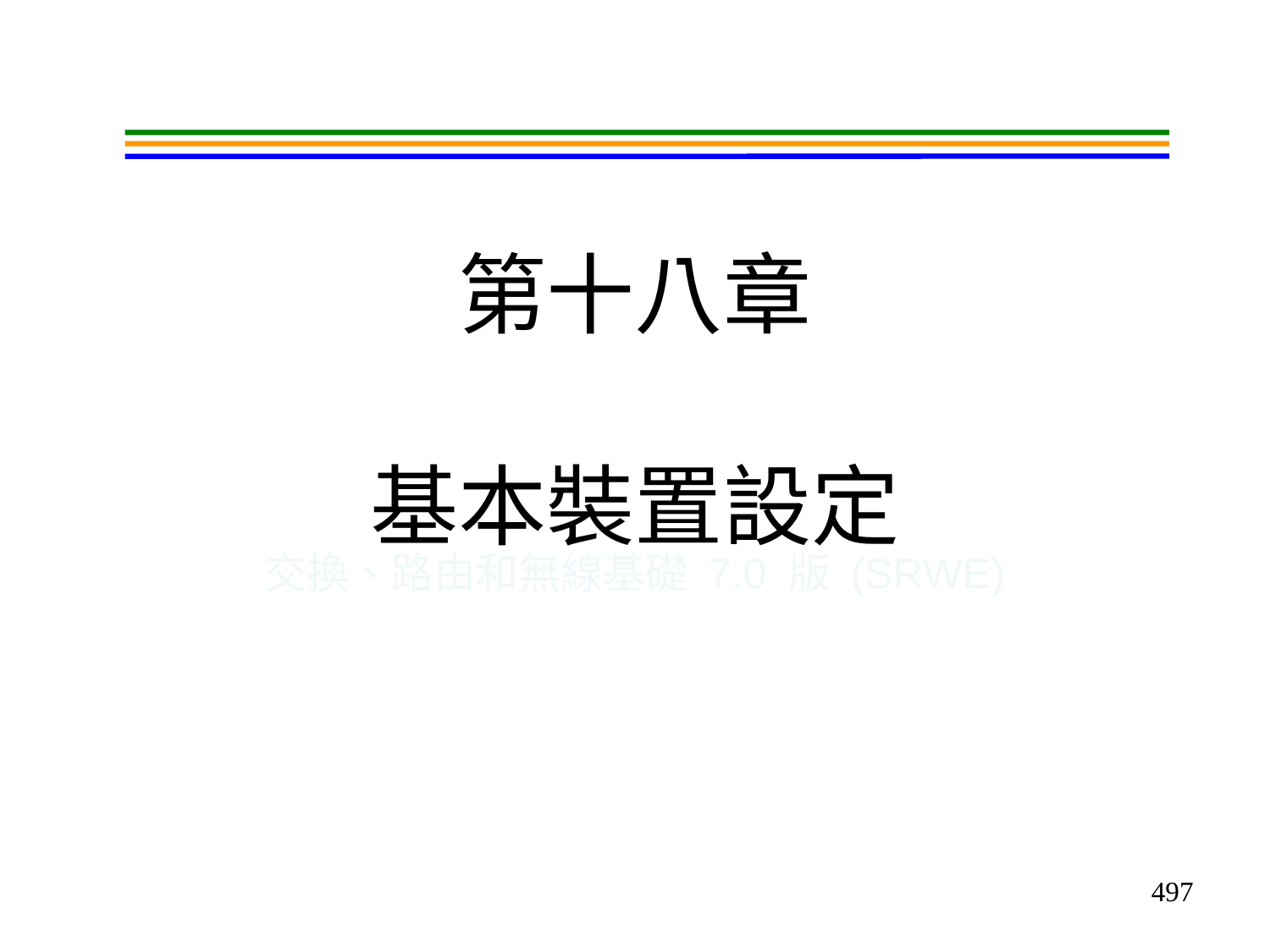

# 第十八章 基本裝置設定
交換、路由和無線基礎 7.0 版 (SRWE)

497